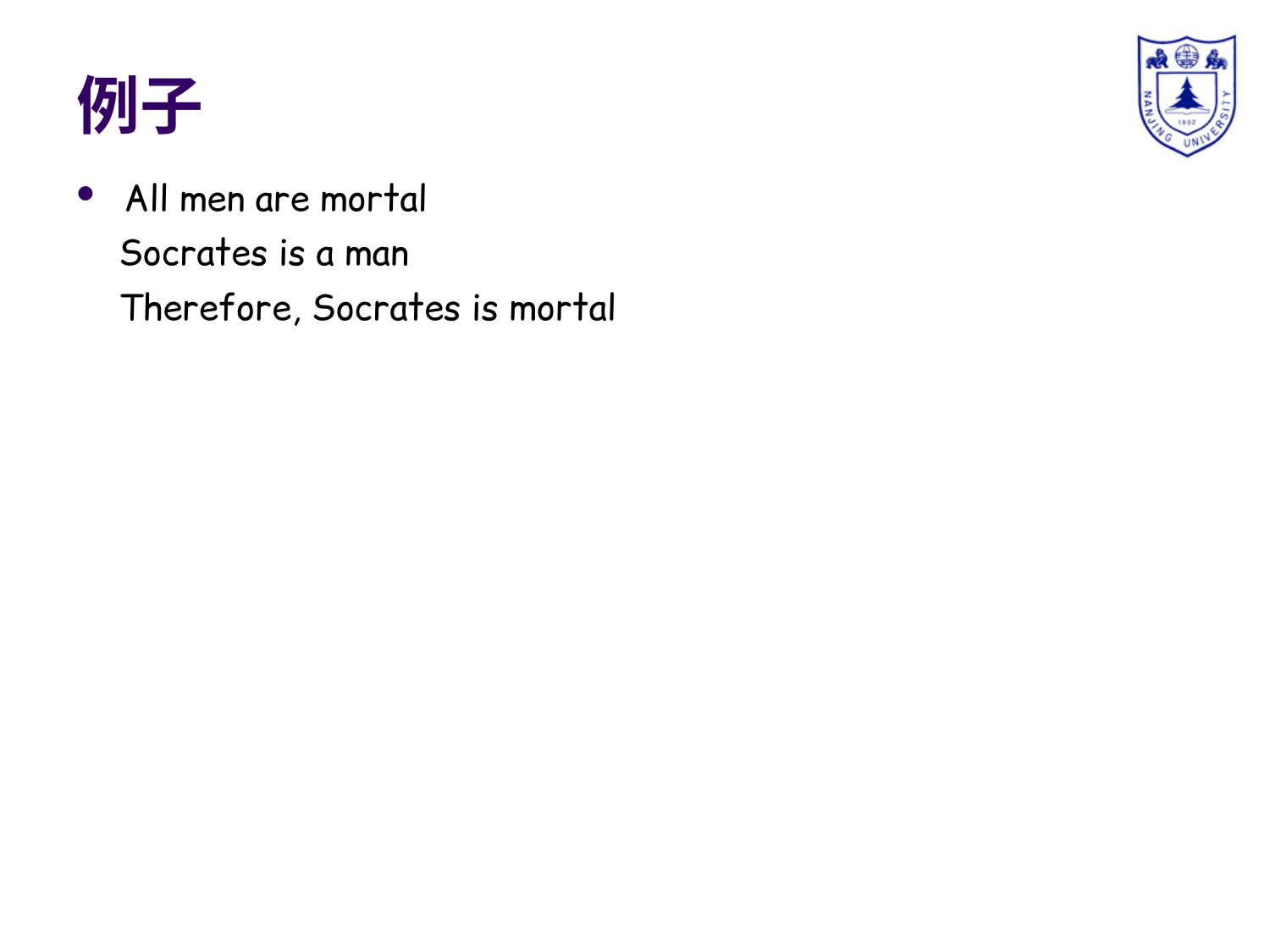

# 例子
All men are mortal
    Socrates is a man
    Therefore, Socrates is mortal

7